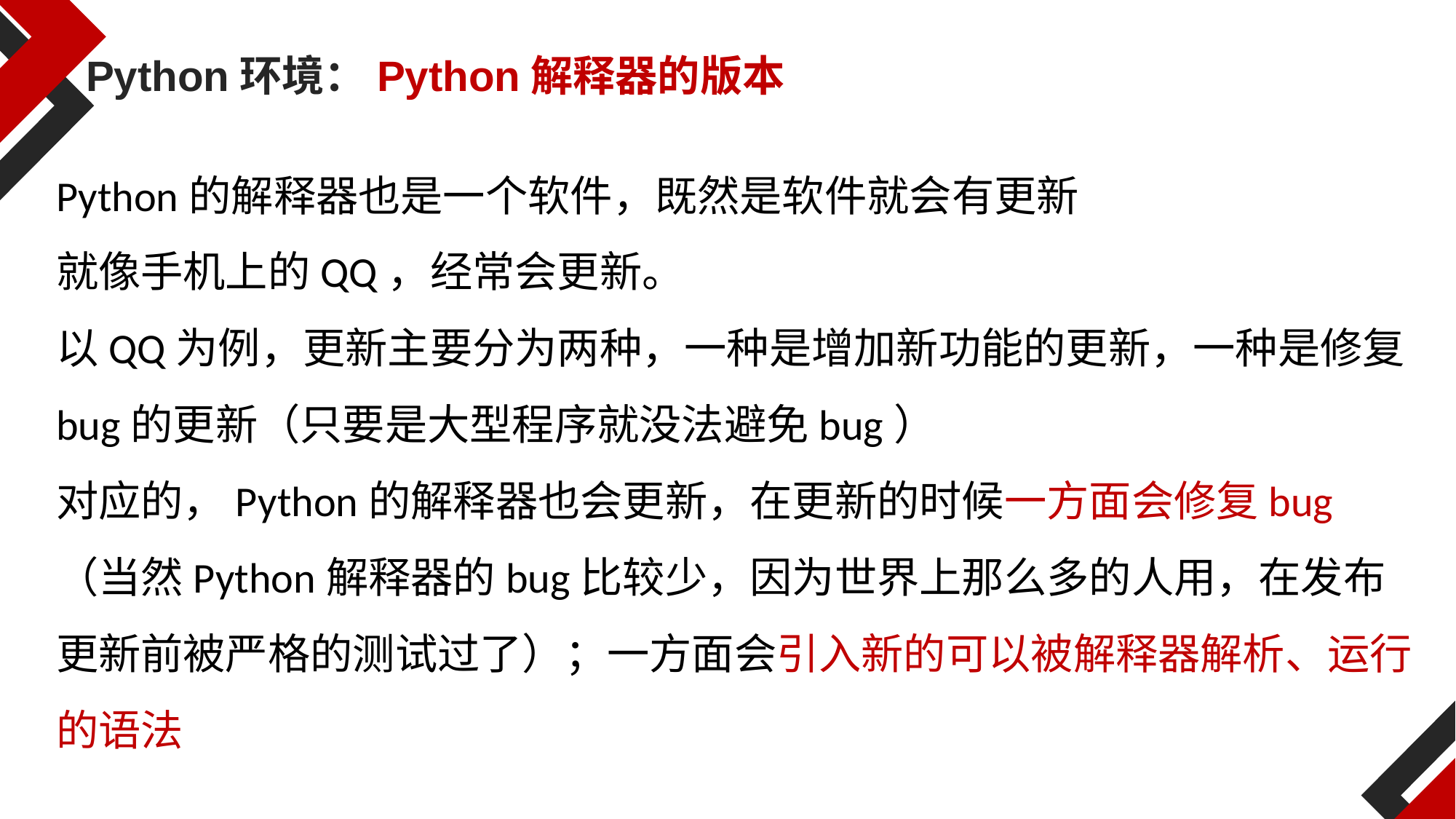

Python环境：Python解释器的版本
Python的解释器也是一个软件，既然是软件就会有更新
就像手机上的QQ，经常会更新。
以QQ为例，更新主要分为两种，一种是增加新功能的更新，一种是修复bug的更新（只要是大型程序就没法避免bug）
对应的，Python的解释器也会更新，在更新的时候一方面会修复bug（当然Python解释器的bug比较少，因为世界上那么多的人用，在发布更新前被严格的测试过了）；一方面会引入新的可以被解释器解析、运行的语法